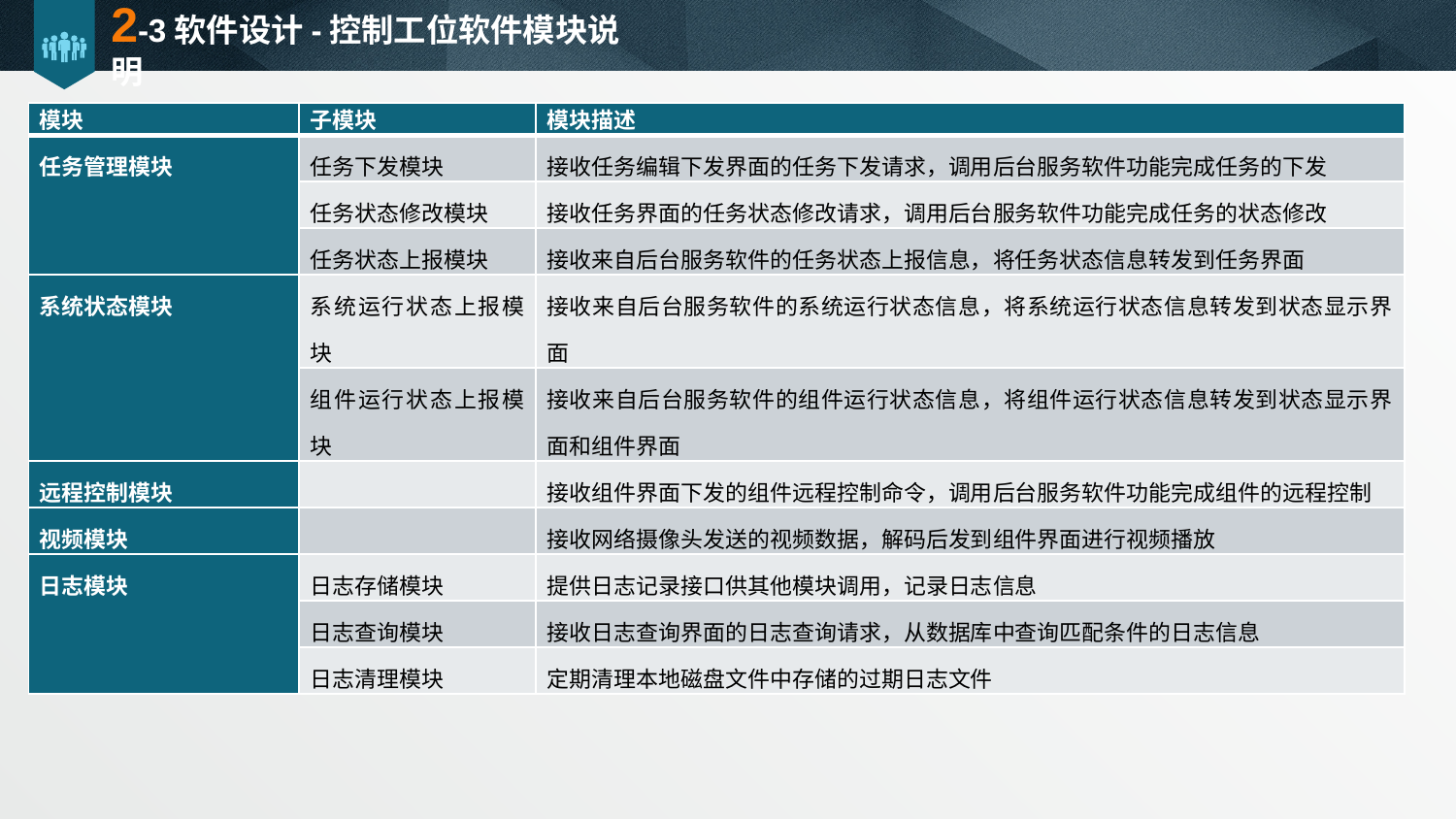

# 2-3软件设计-控制工位软件模块说明

| 模块 | 子模块 | 模块描述 |
| --- | --- | --- |
| 任务管理模块 | 任务下发模块 | 接收任务编辑下发界面的任务下发请求，调用后台服务软件功能完成任务的下发 |
|  | 任务状态修改模块 | 接收任务界面的任务状态修改请求，调用后台服务软件功能完成任务的状态修改 |
|  | 任务状态上报模块 | 接收来自后台服务软件的任务状态上报信息，将任务状态信息转发到任务界面 |
| 系统状态模块 | 系统运行状态上报模块 | 接收来自后台服务软件的系统运行状态信息，将系统运行状态信息转发到状态显示界面 |
|  | 组件运行状态上报模块 | 接收来自后台服务软件的组件运行状态信息，将组件运行状态信息转发到状态显示界面和组件界面 |
| 远程控制模块 |  | 接收组件界面下发的组件远程控制命令，调用后台服务软件功能完成组件的远程控制 |
| 视频模块 |  | 接收网络摄像头发送的视频数据，解码后发到组件界面进行视频播放 |
| 日志模块 | 日志存储模块 | 提供日志记录接口供其他模块调用，记录日志信息 |
|  | 日志查询模块 | 接收日志查询界面的日志查询请求，从数据库中查询匹配条件的日志信息 |
|  | 日志清理模块 | 定期清理本地磁盘文件中存储的过期日志文件 |